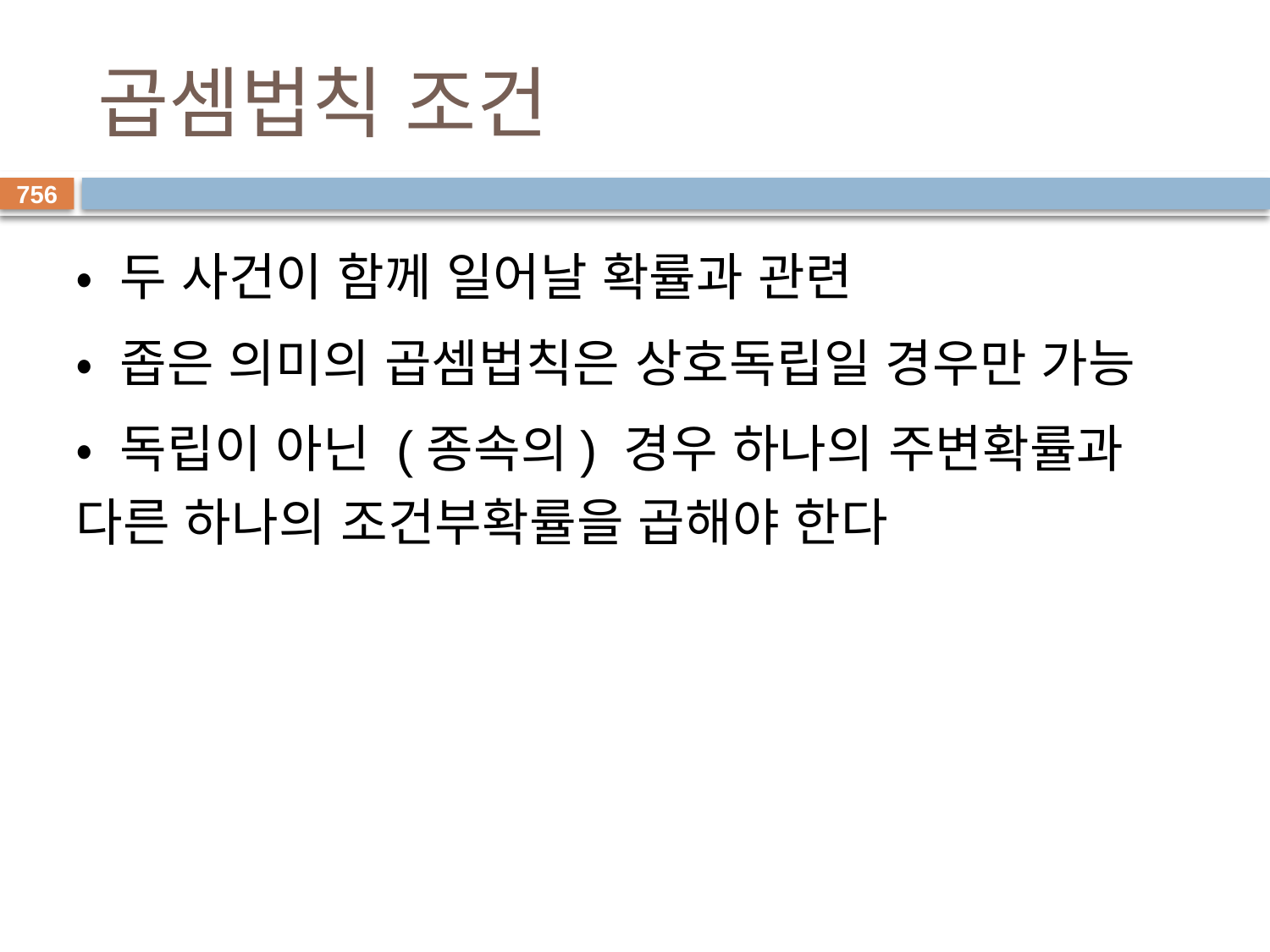

# 곱셈법칙 조건
756
• 두 사건이 함께 일어날 확률과 관련
• 좁은 의미의 곱셈법칙은 상호독립일 경우만 가능
• 독립이 아닌 (종속의) 경우 하나의 주변확률과 다른 하나의 조건부확률을 곱해야 한다